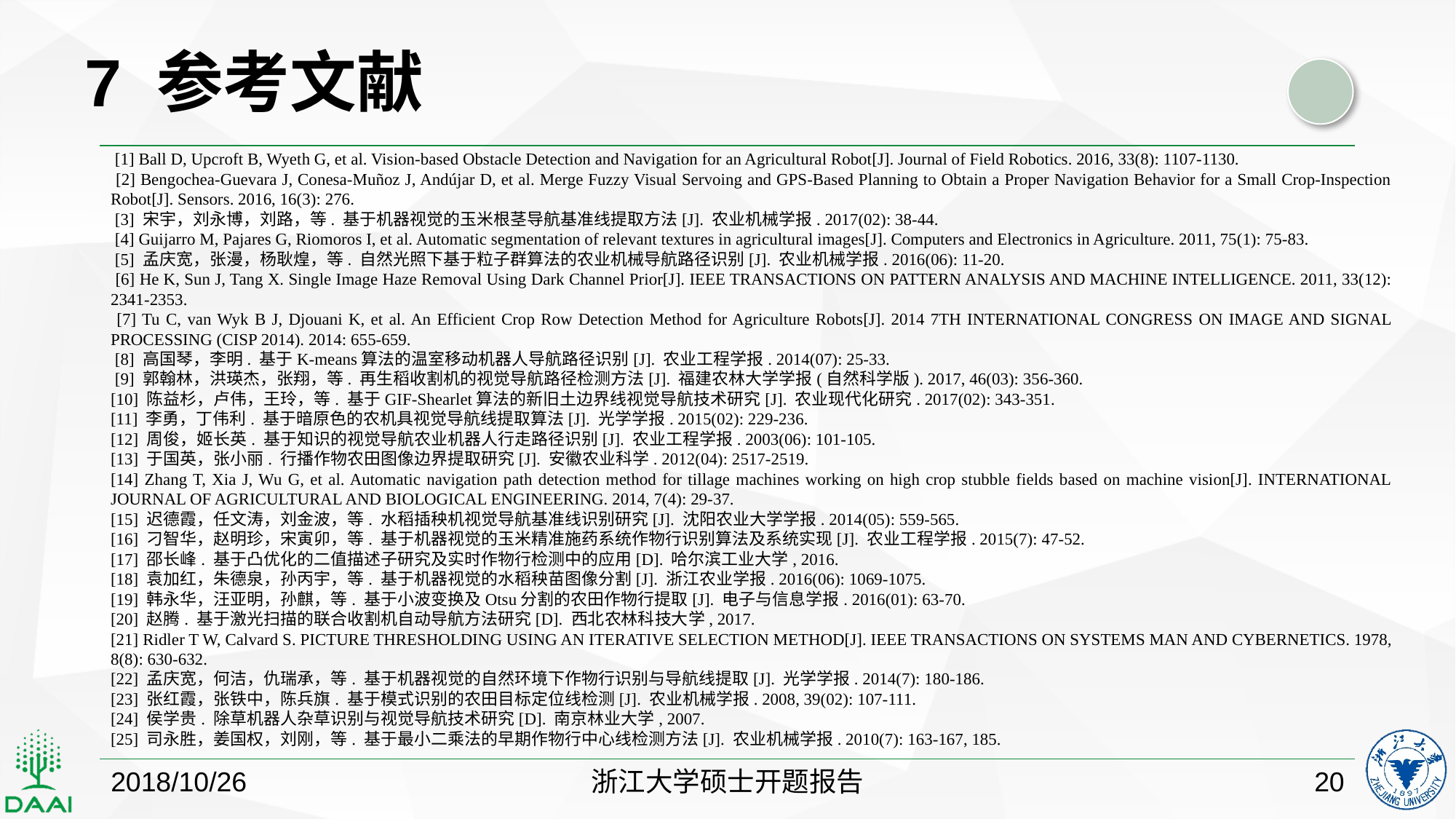

7 参考文献

 [1] Ball D, Upcroft B, Wyeth G, et al. Vision-based Obstacle Detection and Navigation for an Agricultural Robot[J]. Journal of Field Robotics. 2016, 33(8): 1107-1130.
 [2] Bengochea-Guevara J, Conesa-Muñoz J, Andújar D, et al. Merge Fuzzy Visual Servoing and GPS-Based Planning to Obtain a Proper Navigation Behavior for a Small Crop-Inspection Robot[J]. Sensors. 2016, 16(3): 276.
 [3] 宋宇，刘永博，刘路，等. 基于机器视觉的玉米根茎导航基准线提取方法[J]. 农业机械学报. 2017(02): 38-44.
 [4] Guijarro M, Pajares G, Riomoros I, et al. Automatic segmentation of relevant textures in agricultural images[J]. Computers and Electronics in Agriculture. 2011, 75(1): 75-83.
 [5] 孟庆宽，张漫，杨耿煌，等. 自然光照下基于粒子群算法的农业机械导航路径识别[J]. 农业机械学报. 2016(06): 11-20.
 [6] He K, Sun J, Tang X. Single Image Haze Removal Using Dark Channel Prior[J]. IEEE TRANSACTIONS ON PATTERN ANALYSIS AND MACHINE INTELLIGENCE. 2011, 33(12): 2341-2353.
 [7] Tu C, van Wyk B J, Djouani K, et al. An Efficient Crop Row Detection Method for Agriculture Robots[J]. 2014 7TH INTERNATIONAL CONGRESS ON IMAGE AND SIGNAL PROCESSING (CISP 2014). 2014: 655-659.
 [8] 高国琴，李明. 基于K-means算法的温室移动机器人导航路径识别[J]. 农业工程学报. 2014(07): 25-33.
 [9] 郭翰林，洪瑛杰，张翔，等. 再生稻收割机的视觉导航路径检测方法[J]. 福建农林大学学报(自然科学版). 2017, 46(03): 356-360.
[10] 陈益杉，卢伟，王玲，等. 基于GIF-Shearlet算法的新旧土边界线视觉导航技术研究[J]. 农业现代化研究. 2017(02): 343-351.
[11] 李勇，丁伟利. 基于暗原色的农机具视觉导航线提取算法[J]. 光学学报. 2015(02): 229-236.
[12] 周俊，姬长英. 基于知识的视觉导航农业机器人行走路径识别[J]. 农业工程学报. 2003(06): 101-105.
[13] 于国英，张小丽. 行播作物农田图像边界提取研究[J]. 安徽农业科学. 2012(04): 2517-2519.
[14] Zhang T, Xia J, Wu G, et al. Automatic navigation path detection method for tillage machines working on high crop stubble fields based on machine vision[J]. INTERNATIONAL JOURNAL OF AGRICULTURAL AND BIOLOGICAL ENGINEERING. 2014, 7(4): 29-37.
[15] 迟德霞，任文涛，刘金波，等. 水稻插秧机视觉导航基准线识别研究[J]. 沈阳农业大学学报. 2014(05): 559-565.
[16] 刁智华，赵明珍，宋寅卯，等. 基于机器视觉的玉米精准施药系统作物行识别算法及系统实现[J]. 农业工程学报. 2015(7): 47-52.
[17] 邵长峰. 基于凸优化的二值描述子研究及实时作物行检测中的应用[D]. 哈尔滨工业大学, 2016.
[18] 袁加红，朱德泉，孙丙宇，等. 基于机器视觉的水稻秧苗图像分割[J]. 浙江农业学报. 2016(06): 1069-1075.
[19] 韩永华，汪亚明，孙麒，等. 基于小波变换及Otsu分割的农田作物行提取[J]. 电子与信息学报. 2016(01): 63-70.
[20] 赵腾. 基于激光扫描的联合收割机自动导航方法研究[D]. 西北农林科技大学, 2017.
[21] Ridler T W, Calvard S. PICTURE THRESHOLDING USING AN ITERATIVE SELECTION METHOD[J]. IEEE TRANSACTIONS ON SYSTEMS MAN AND CYBERNETICS. 1978, 8(8): 630-632.
[22] 孟庆宽，何洁，仇瑞承，等. 基于机器视觉的自然环境下作物行识别与导航线提取[J]. 光学学报. 2014(7): 180-186.
[23] 张红霞，张铁中，陈兵旗. 基于模式识别的农田目标定位线检测[J]. 农业机械学报. 2008, 39(02): 107-111.
[24] 侯学贵. 除草机器人杂草识别与视觉导航技术研究[D]. 南京林业大学, 2007.
[25] 司永胜，姜国权，刘刚，等. 基于最小二乘法的早期作物行中心线检测方法[J]. 农业机械学报. 2010(7): 163-167, 185.
2018/10/26
浙江大学硕士开题报告
20